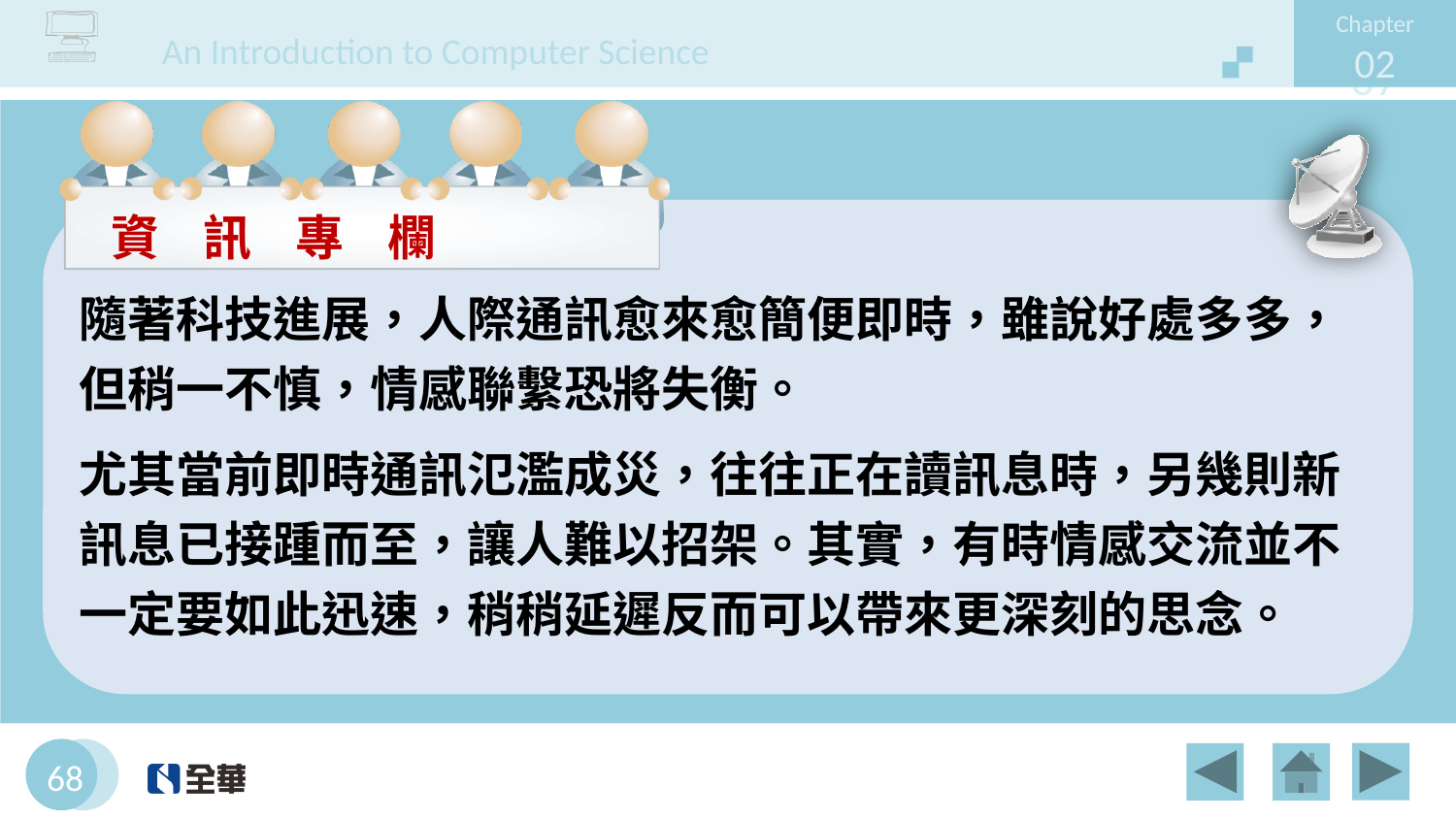

隨著科技進展，人際通訊愈來愈簡便即時，雖說好處多多，但稍一不慎，情感聯繫恐將失衡。
尤其當前即時通訊氾濫成災，往往正在讀訊息時，另幾則新訊息已接踵而至，讓人難以招架。其實，有時情感交流並不一定要如此迅速，稍稍延遲反而可以帶來更深刻的思念。